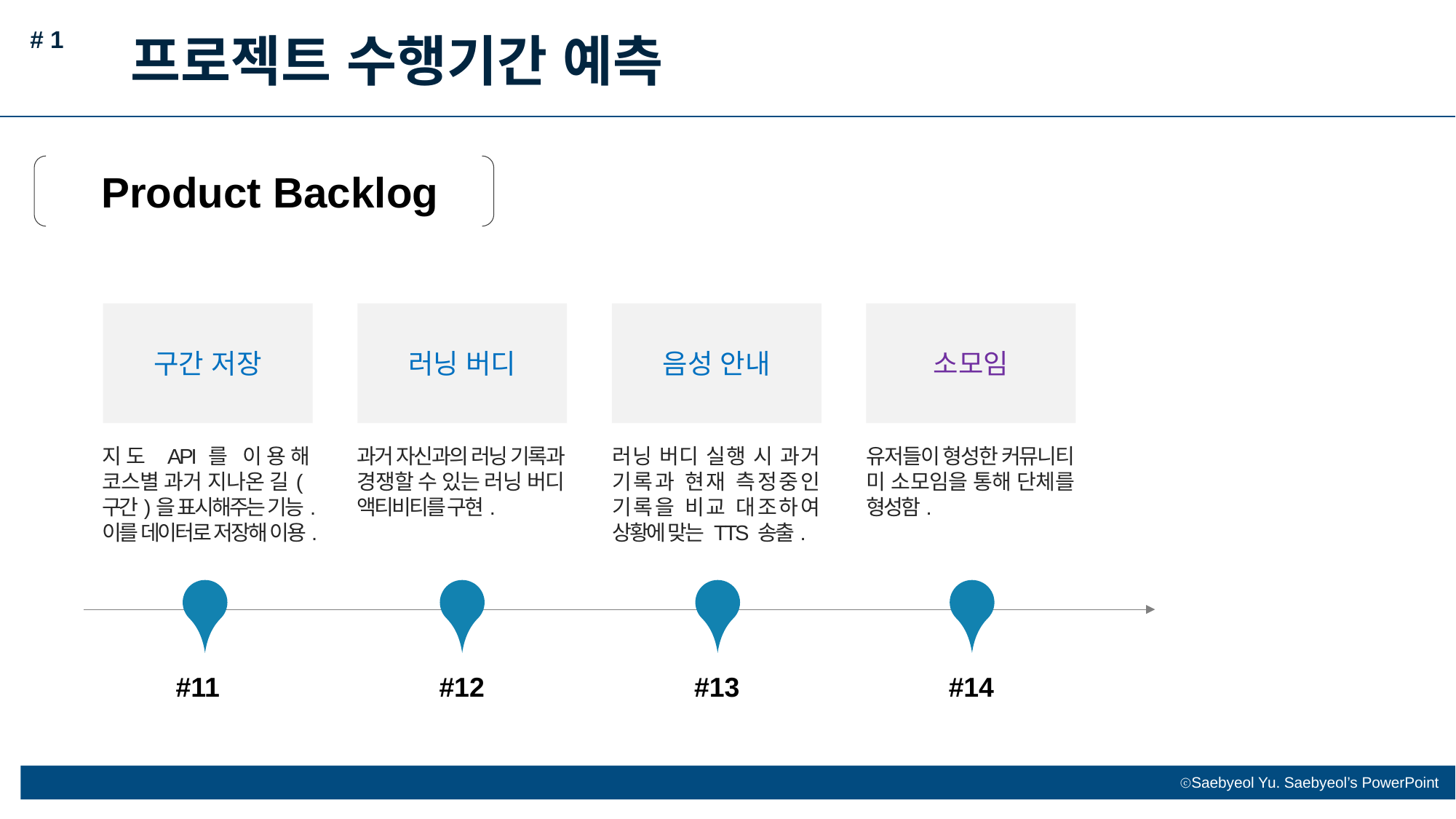

# 1
프로젝트 수행기간 예측

Product Backlog
구간 저장
러닝 버디
음성 안내
소모임
러닝 버디 실행 시 과거 기록과 현재 측정중인 기록을 비교 대조하여 상황에 맞는 TTS 송출.
유저들이 형성한 커뮤니티 미 소모임을 통해 단체를 형성함.
과거 자신과의 러닝 기록과 경쟁할 수 있는 러닝 버디 액티비티를 구현.
지도 API를 이용해 코스별 과거 지나온 길(구간)을 표시해주는 기능.
이를 데이터로 저장해 이용.

#12

#13

#14

#11